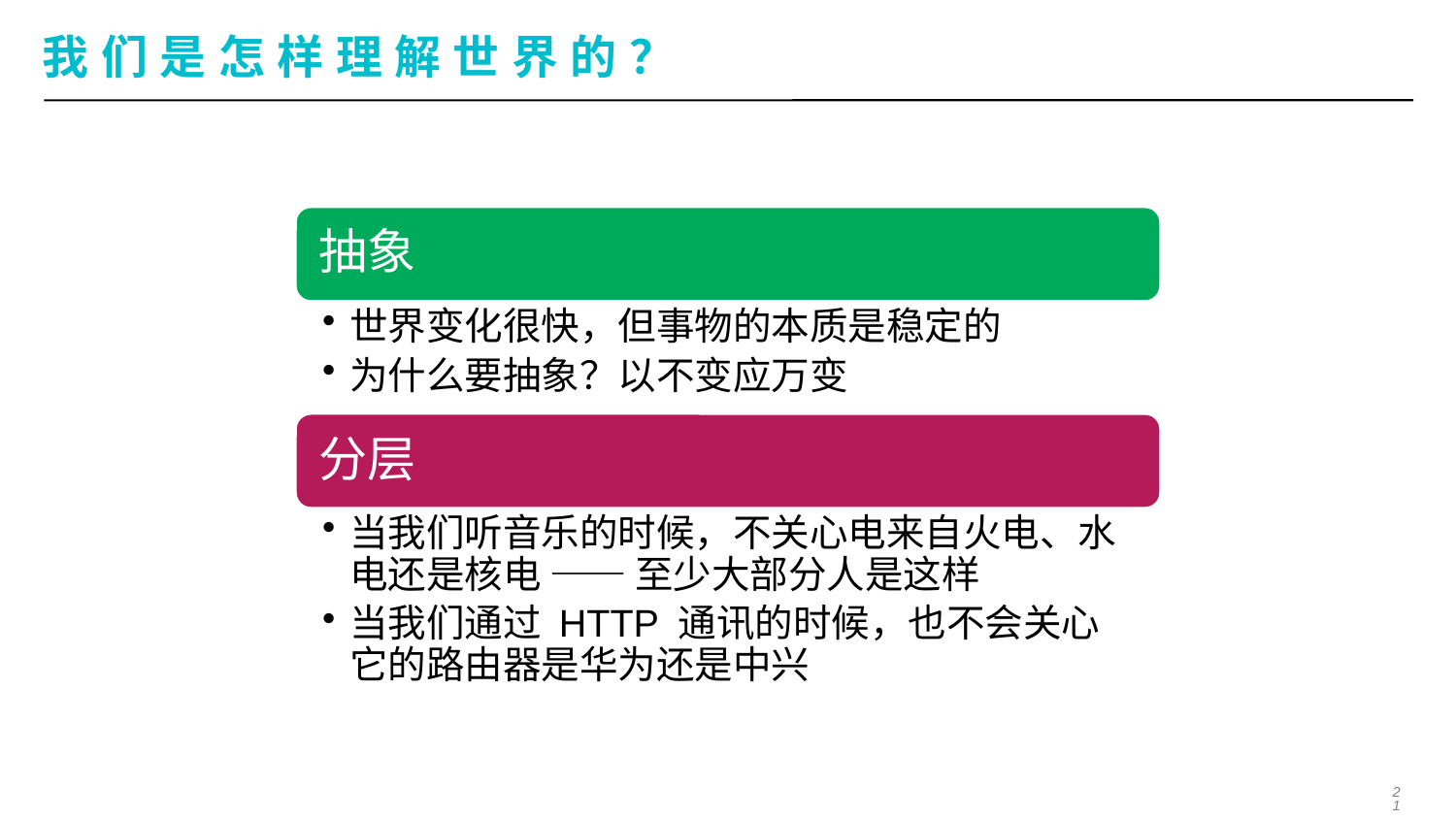

# 我们是怎样理解世界的？
抽象
世界变化很快，但事物的本质是稳定的
为什么要抽象？以不变应万变
分层
当我们听音乐的时候，不关心电来自火电、水电还是核电 —— 至少大部分人是这样
当我们通过 HTTP 通讯的时候，也不会关心它的路由器是华为还是中兴
21